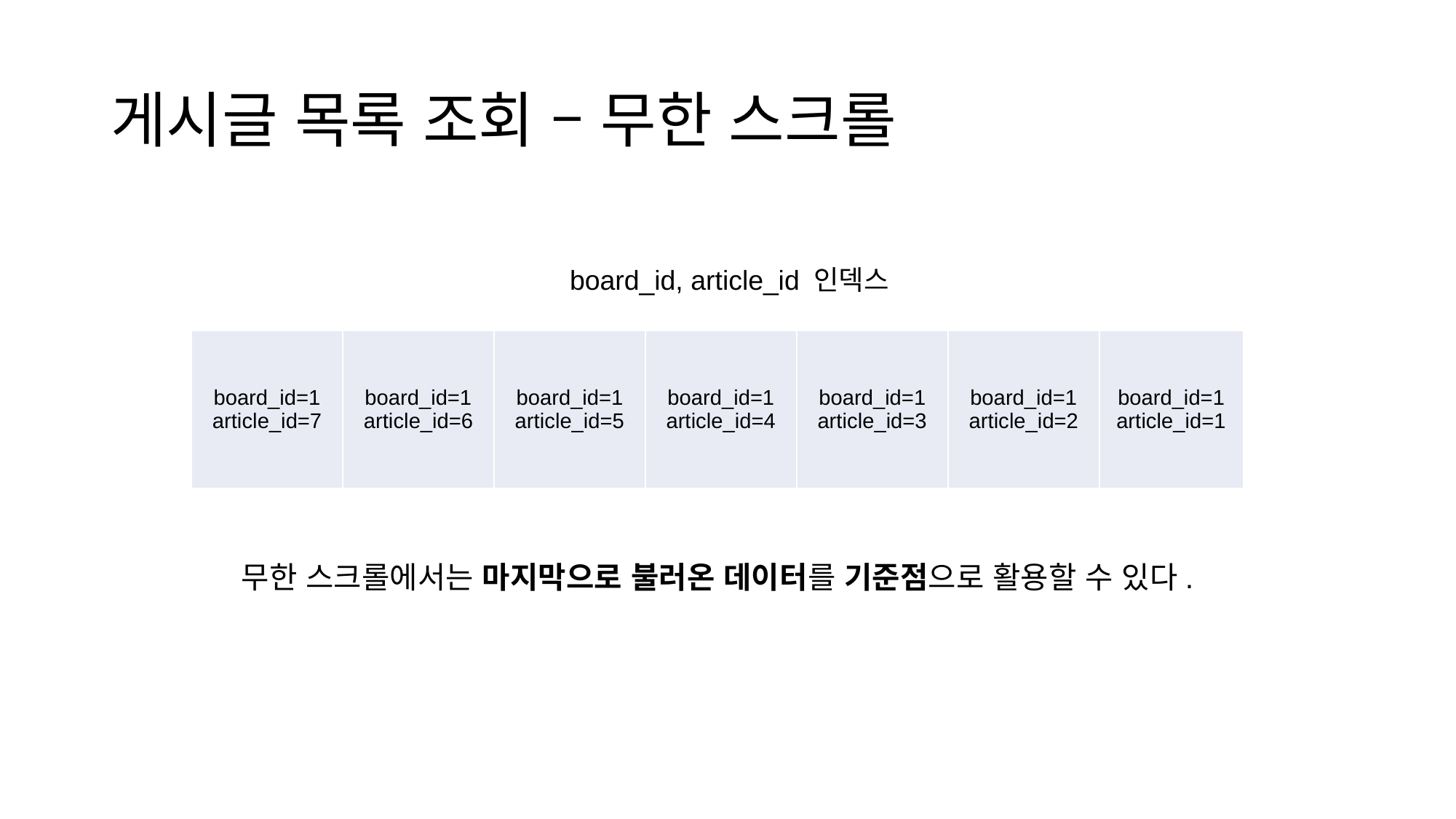

# 게시글 목록 조회 – 무한 스크롤
board_id, article_id 인덱스
| board\_id=1 article\_id=7 | board\_id=1 article\_id=6 | board\_id=1 article\_id=5 | board\_id=1 article\_id=4 | board\_id=1 article\_id=3 | board\_id=1 article\_id=2 | board\_id=1 article\_id=1 |
| --- | --- | --- | --- | --- | --- | --- |
무한 스크롤에서는 마지막으로 불러온 데이터를 기준점으로 활용할 수 있다.